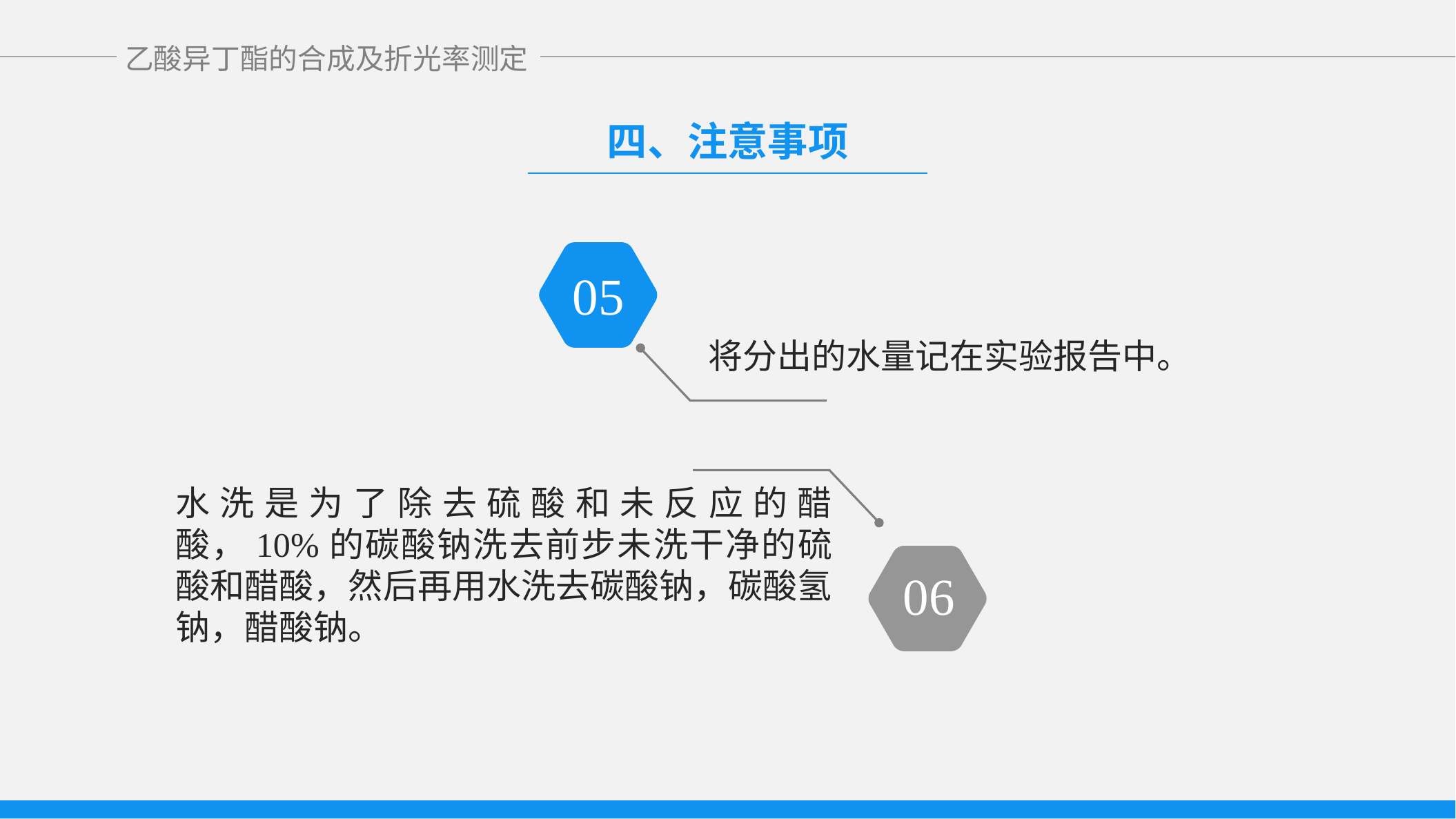

四、注意事项

05
将分出的水量记在实验报告中。

水洗是为了除去硫酸和未反应的醋酸，10%的碳酸钠洗去前步未洗干净的硫酸和醋酸，然后再用水洗去碳酸钠，碳酸氢钠，醋酸钠。

06